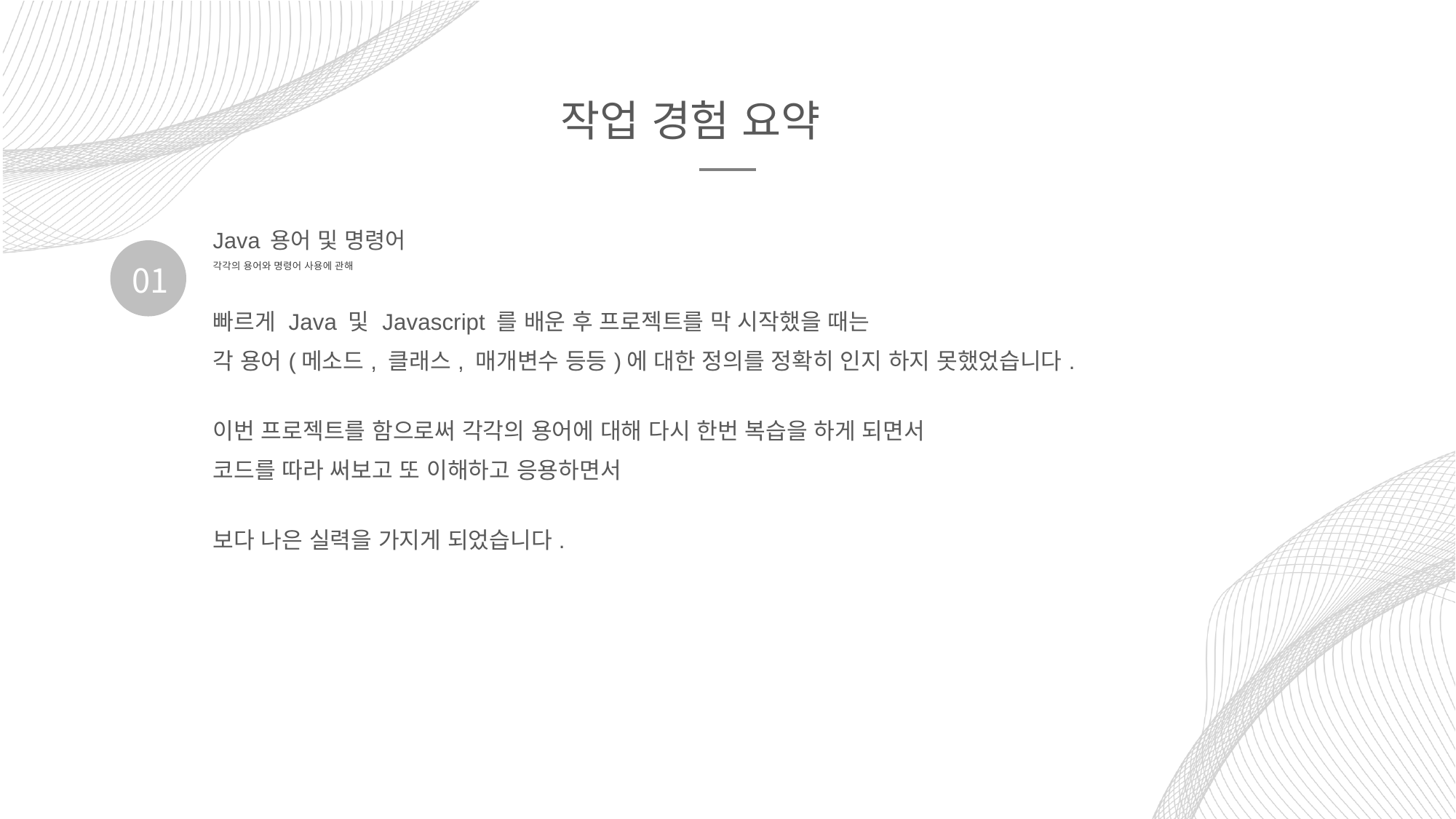

작업 경험 요약
Java 용어 및 명령어
각각의 용어와 명령어 사용에 관해

01
빠르게 Java 및 Javascript 를 배운 후 프로젝트를 막 시작했을 때는
각 용어(메소드, 클래스, 매개변수 등등)에 대한 정의를 정확히 인지 하지 못했었습니다.

이번 프로젝트를 함으로써 각각의 용어에 대해 다시 한번 복습을 하게 되면서
코드를 따라 써보고 또 이해하고 응용하면서

보다 나은 실력을 가지게 되었습니다.